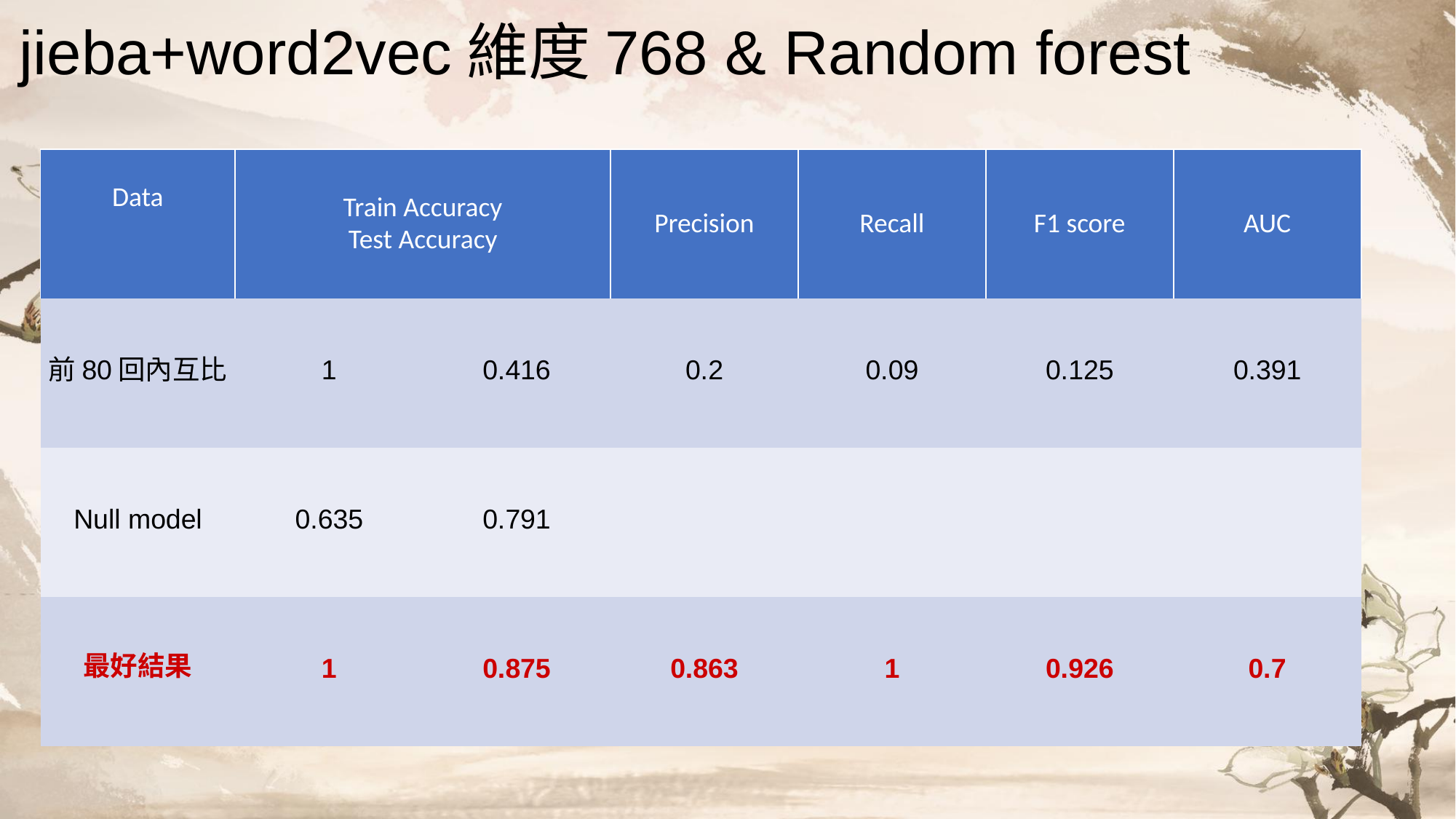

# jieba+word2vec維度768 & Random forest
| Data | Train Accuracy Test Accuracy |  | Precision | Recall | F1 score | AUC |
| --- | --- | --- | --- | --- | --- | --- |
| 前80回內互比 | 1 | 0.416 | 0.2 | 0.09 | 0.125 | 0.391 |
| Null model | 0.635 | 0.791 |  |  |  |  |
| 最好結果 | 1 | 0.875 | 0.863 | 1 | 0.926 | 0.7 |